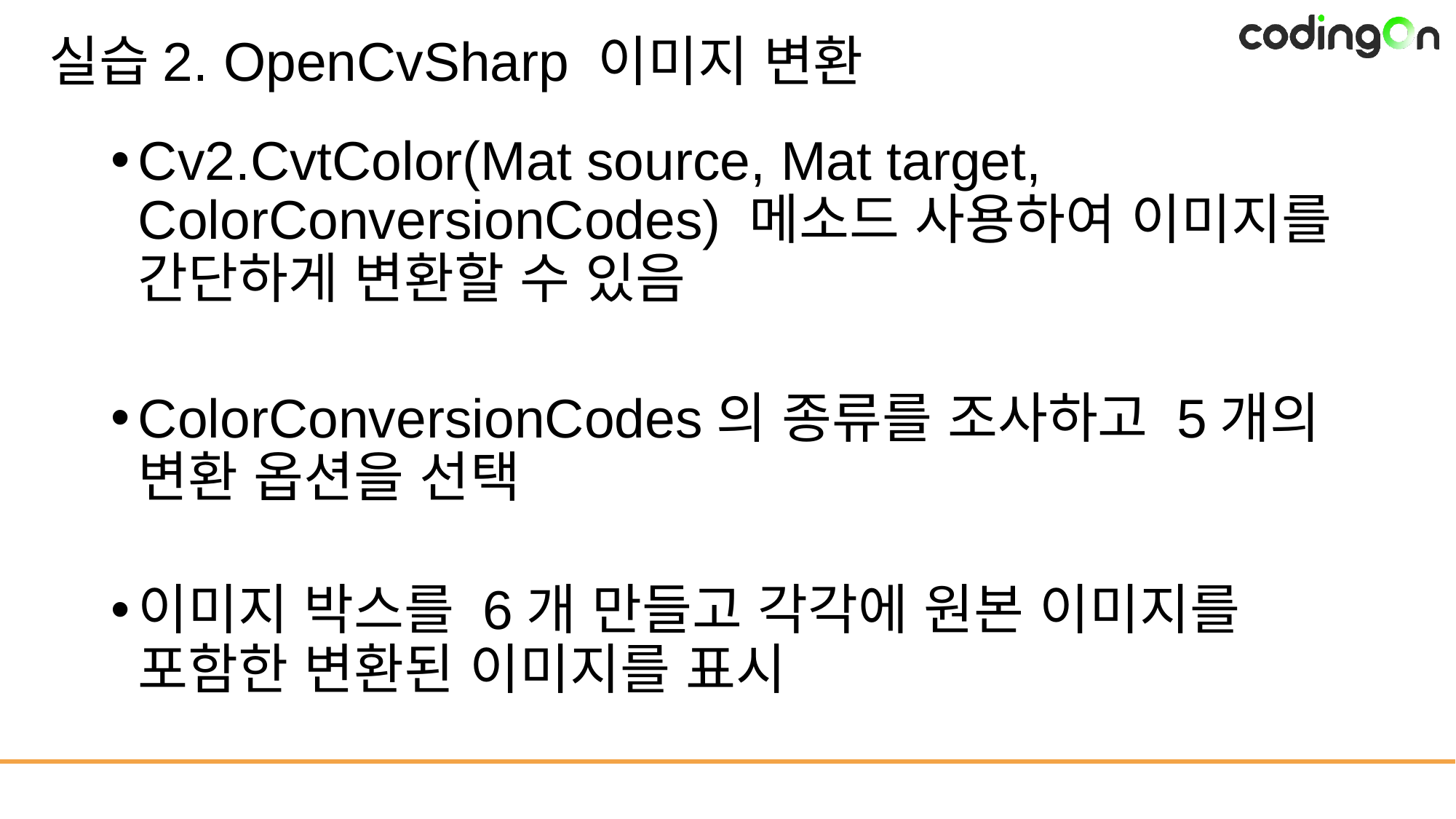

# 실습2. OpenCvSharp 이미지 변환
Cv2.CvtColor(Mat source, Mat target, ColorConversionCodes) 메소드 사용하여 이미지를 간단하게 변환할 수 있음
ColorConversionCodes의 종류를 조사하고 5개의 변환 옵션을 선택
이미지 박스를 6개 만들고 각각에 원본 이미지를 포함한 변환된 이미지를 표시